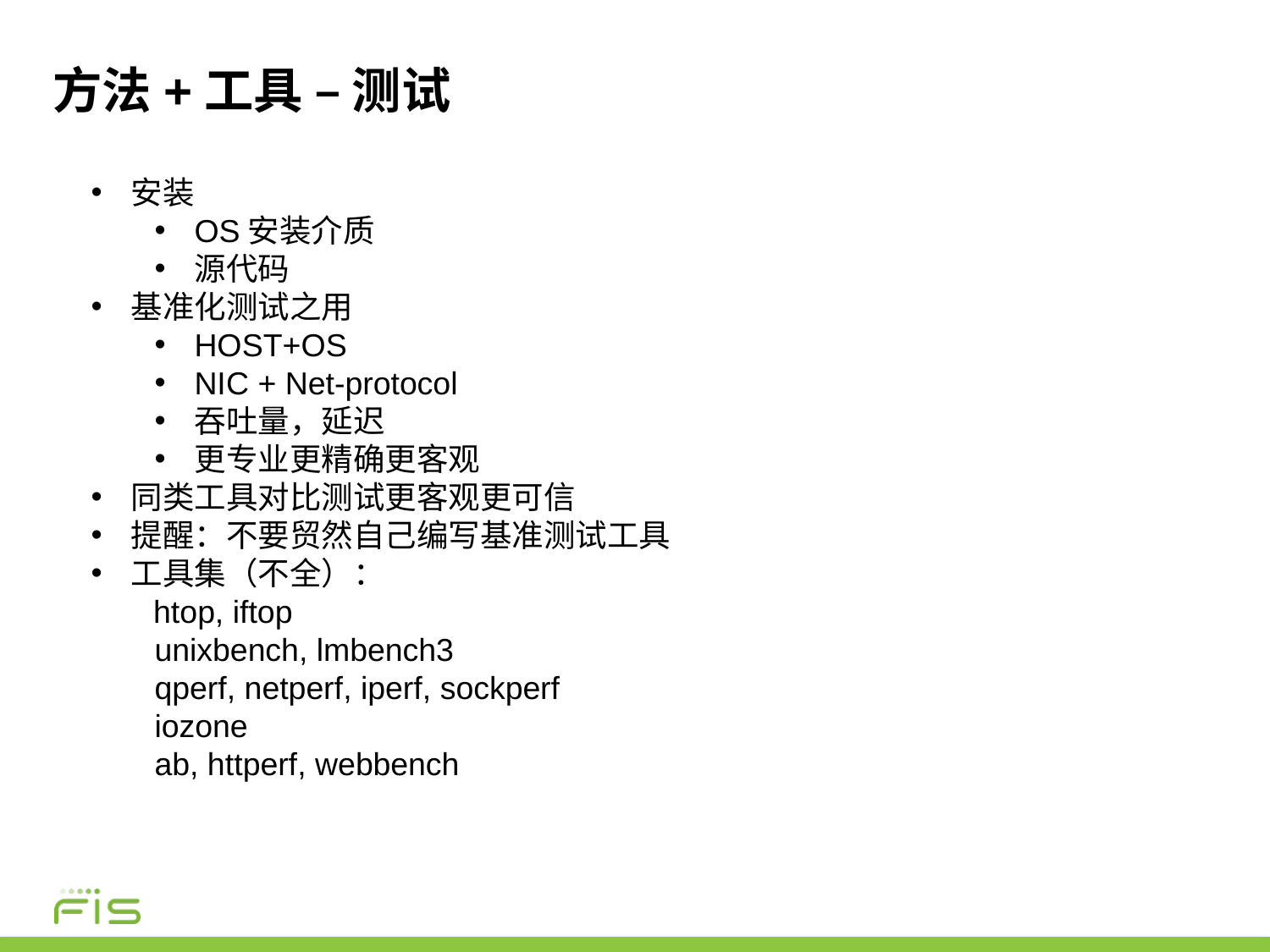

# 方法+工具 – 测试
安装
OS安装介质
源代码
基准化测试之用
HOST+OS
NIC + Net-protocol
吞吐量，延迟
更专业更精确更客观
同类工具对比测试更客观更可信
提醒：不要贸然自己编写基准测试工具
工具集（不全）：
       htop, iftop
unixbench, lmbench3
qperf, netperf, iperf, sockperf
iozone
ab, httperf, webbench